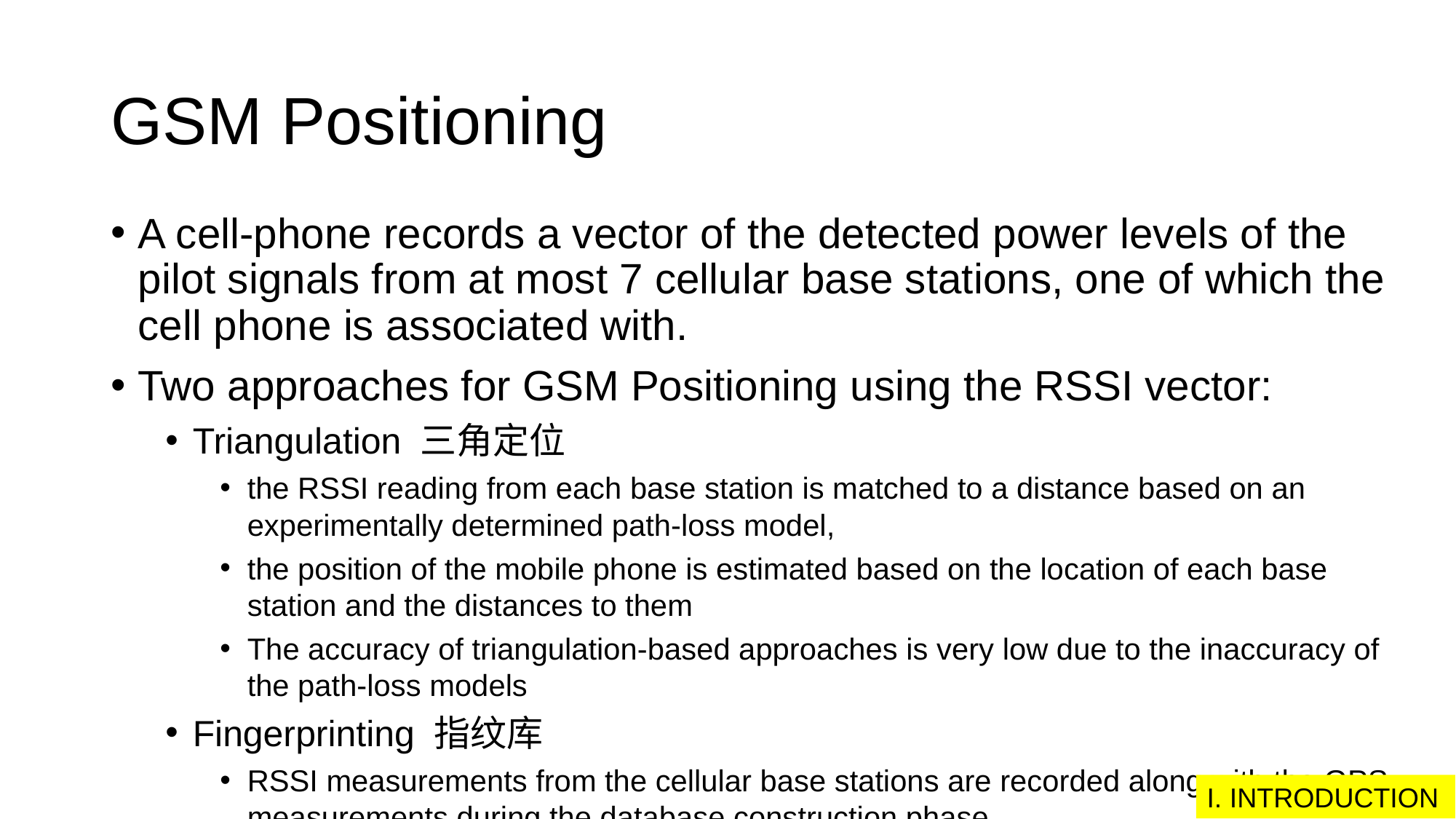

GSM Positioning
A cell-phone records a vector of the detected power levels of the pilot signals from at most 7 cellular base stations, one of which the cell phone is associated with.
Two approaches for GSM Positioning using the RSSI vector:
Triangulation 三角定位
the RSSI reading from each base station is matched to a distance based on an experimentally determined path-loss model,
the position of the mobile phone is estimated based on the location of each base station and the distances to them
The accuracy of triangulation-based approaches is very low due to the inaccuracy of the path-loss models
Fingerprinting 指纹库
RSSI measurements from the cellular base stations are recorded along with the GPS measurements during the database construction phase
The position is then determined by comparing the measured RSSI vector to those in the database identifying the GPS location of the closest RSSI matches, determined by minimizing a cost function
The accuracy of fingerprinting is very poor, requiring stochastic postprocessing e.g., Kalman filtering
I. INTRODUCTION